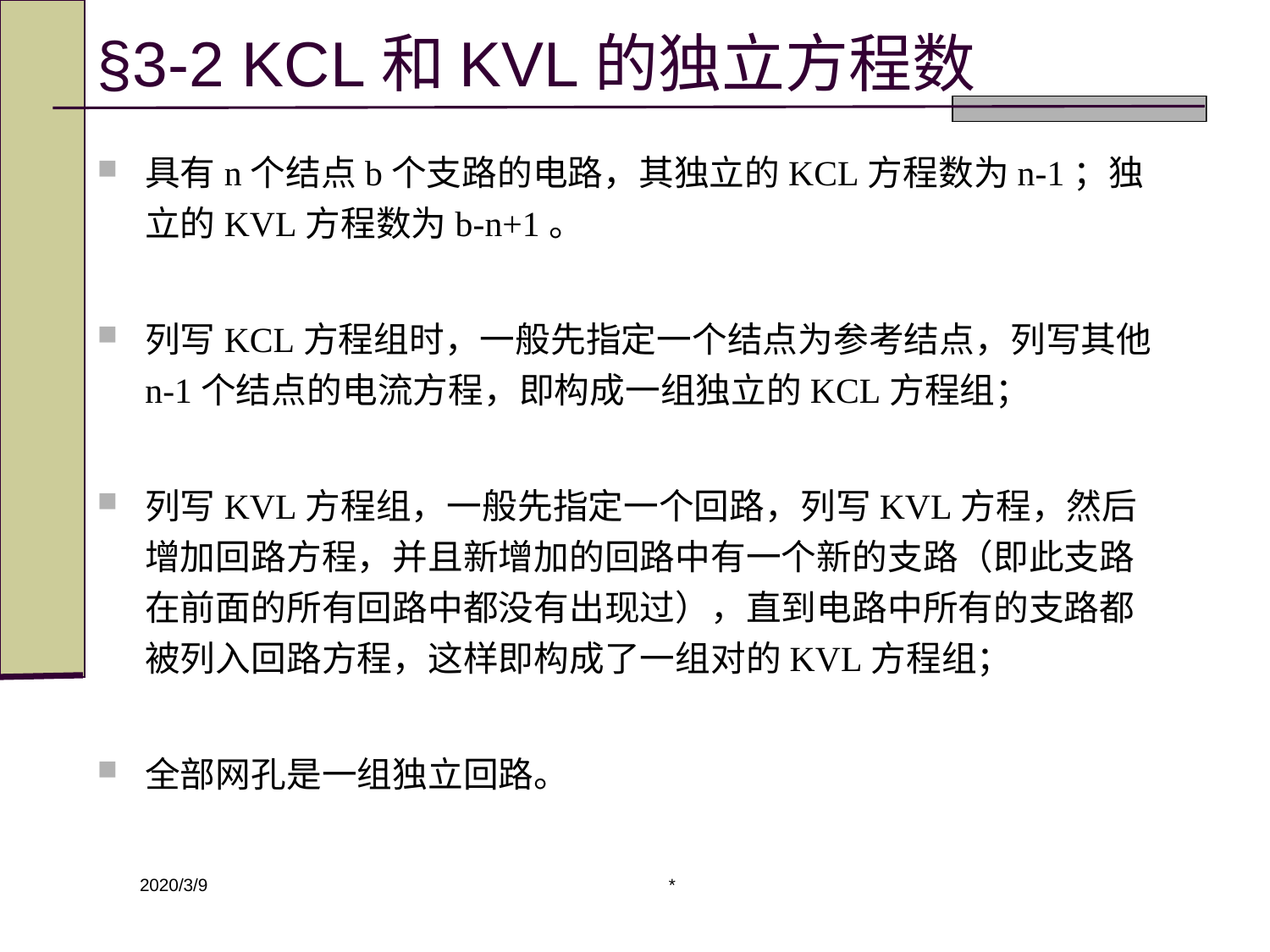

# §3-2 KCL和KVL的独立方程数
具有n个结点b个支路的电路，其独立的KCL方程数为n-1；独立的KVL方程数为b-n+1。

列写KCL方程组时，一般先指定一个结点为参考结点，列写其他n-1个结点的电流方程，即构成一组独立的KCL方程组；

列写KVL方程组，一般先指定一个回路，列写KVL方程，然后增加回路方程，并且新增加的回路中有一个新的支路（即此支路在前面的所有回路中都没有出现过），直到电路中所有的支路都被列入回路方程，这样即构成了一组对的KVL方程组；

全部网孔是一组独立回路。
*
2020/3/9